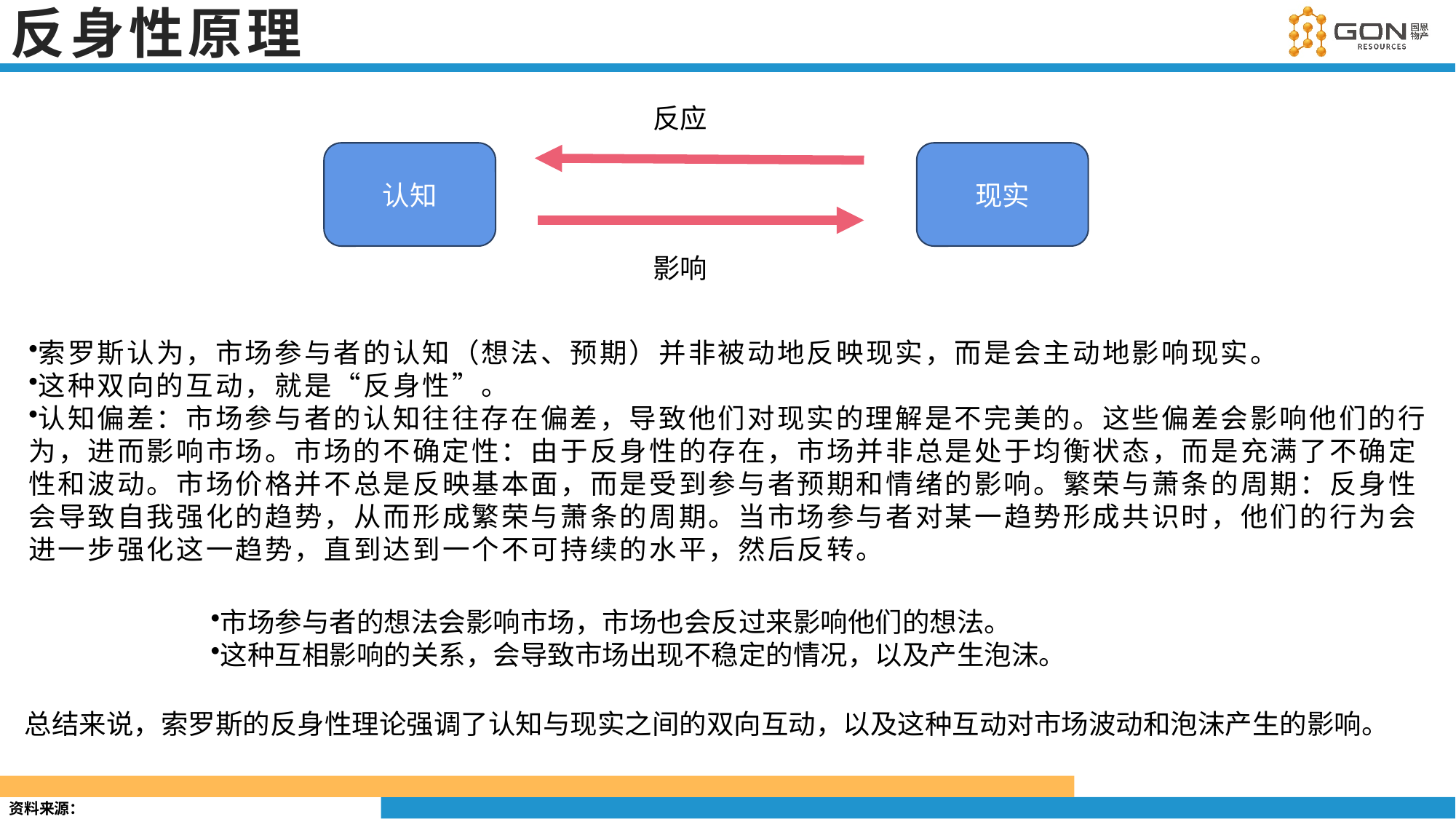

# 反身性原理
反应
认知
现实
影响

索罗斯认为，市场参与者的认知（想法、预期）并非被动地反映现实，而是会主动地影响现实。
这种双向的互动，就是“反身性”。
认知偏差：市场参与者的认知往往存在偏差，导致他们对现实的理解是不完美的。这些偏差会影响他们的行为，进而影响市场。市场的不确定性：由于反身性的存在，市场并非总是处于均衡状态，而是充满了不确定性和波动。市场价格并不总是反映基本面，而是受到参与者预期和情绪的影响。繁荣与萧条的周期：反身性会导致自我强化的趋势，从而形成繁荣与萧条的周期。当市场参与者对某一趋势形成共识时，他们的行为会进一步强化这一趋势，直到达到一个不可持续的水平，然后反转。
市场参与者的想法会影响市场，市场也会反过来影响他们的想法。
这种互相影响的关系，会导致市场出现不稳定的情况，以及产生泡沫。
总结来说，索罗斯的反身性理论强调了认知与现实之间的双向互动，以及这种互动对市场波动和泡沫产生的影响。